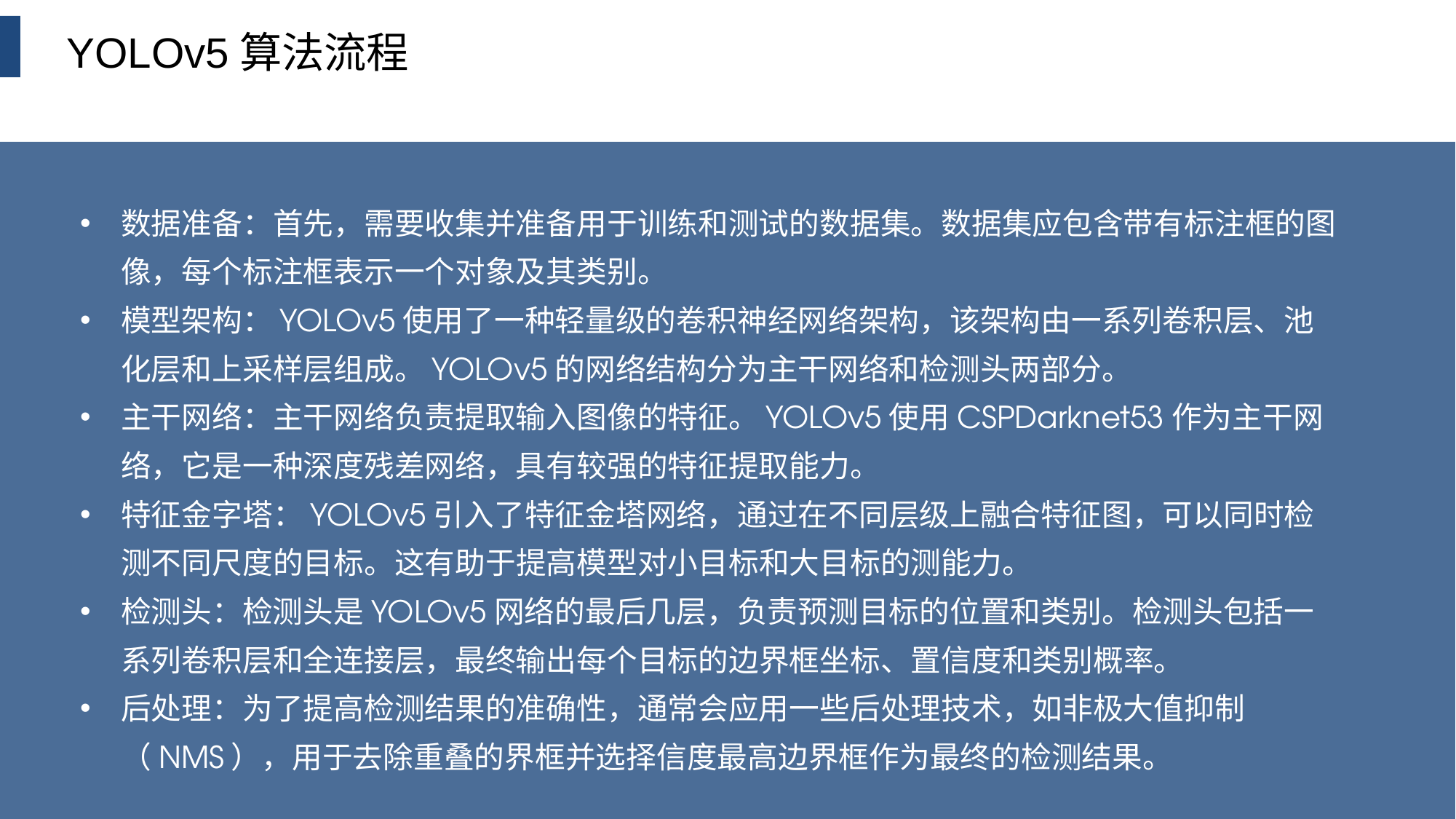

YOLOv5算法流程

数据准备：首先，需要收集并准备用于训练和测试的数据集。数据集应包含带有标注框的图像，每个标注框表示一个对象及其类别。
模型架构：YOLOv5使用了一种轻量级的卷积神经网络架构，该架构由一系列卷积层、池化层和上采样层组成。YOLOv5的网络结构分为主干网络和检测头两部分。
主干网络：主干网络负责提取输入图像的特征。YOLOv5使用CSPDarknet53作为主干网络，它是一种深度残差网络，具有较强的特征提取能力。
特征金字塔：YOLOv5引入了特征金塔网络，通过在不同层级上融合特征图，可以同时检测不同尺度的目标。这有助于提高模型对小目标和大目标的测能力。
检测头：检测头是YOLOv5网络的最后几层，负责预测目标的位置和类别。检测头包括一系列卷积层和全连接层，最终输出每个目标的边界框坐标、置信度和类别概率。
后处理：为了提高检测结果的准确性，通常会应用一些后处理技术，如非极大值抑制（NMS），用于去除重叠的界框并选择信度最高边界框作为最终的检测结果。